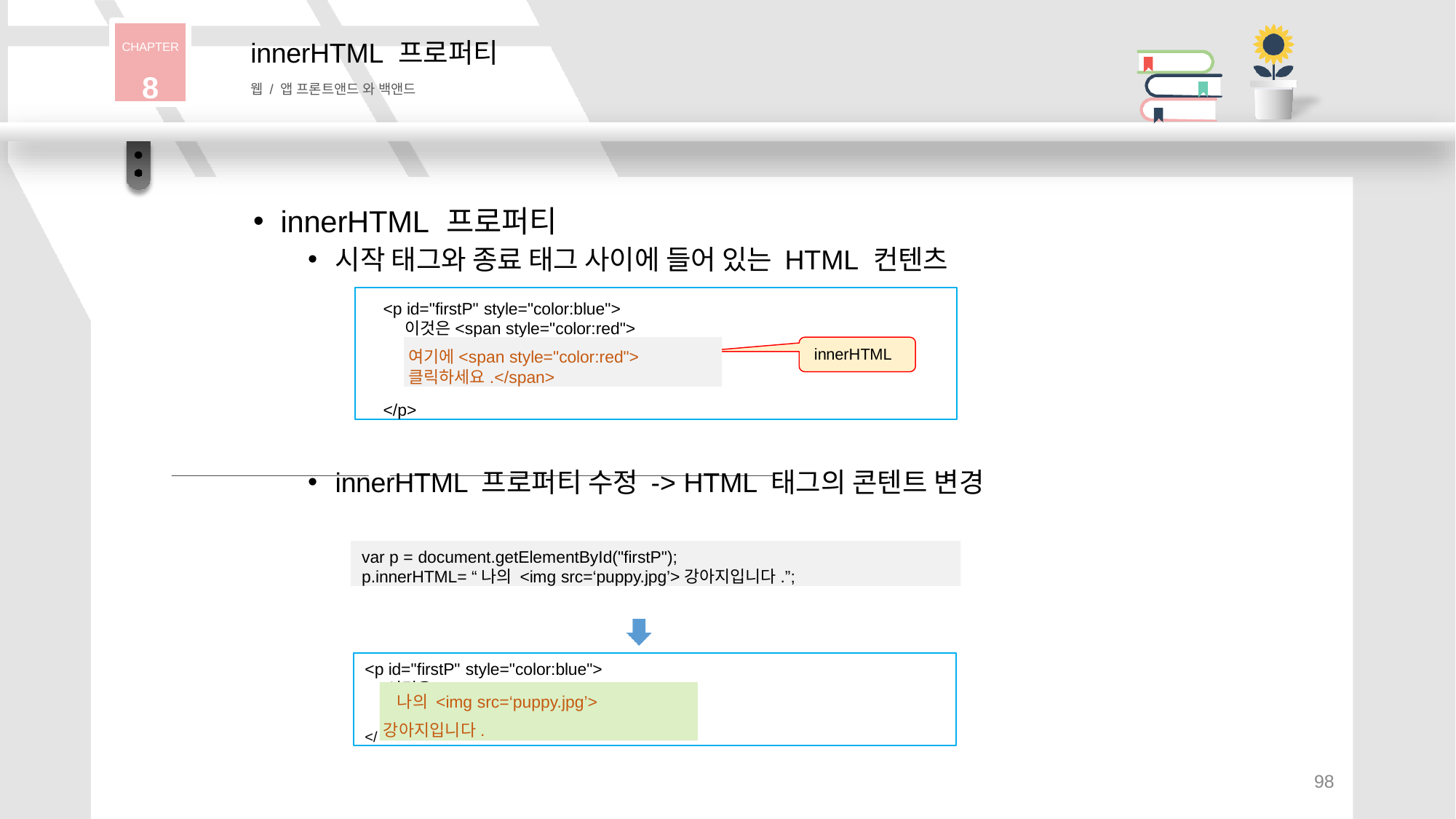

CHAPTER

8

innerHTML 프로퍼티
웹 / 앱 프론트앤드 와 백앤드

innerHTML 프로퍼티
시작 태그와 종료 태그 사이에 들어 있는 HTML 컨텐츠

<p id="firstP" style="color:blue">
이것은<span style="color:red">
innerHTML

</p>
문 장입니다.</span>
여기에<span style="color:red">
클릭하세요.</span>

innerHTML 프로퍼티 수정 -> HTML 태그의 콘텐트 변경
var p = document.getElementById("firstP");
p.innerHTML= “나의 <img src=‘puppy.jpg’>강아지입니다.”;

<p id="firstP" style="color:blue">
나의 <img src=‘puppy.jpg’>
</강아지입니다.
이것은<span style="color:red">
문 장입니다.</span>
p>

98